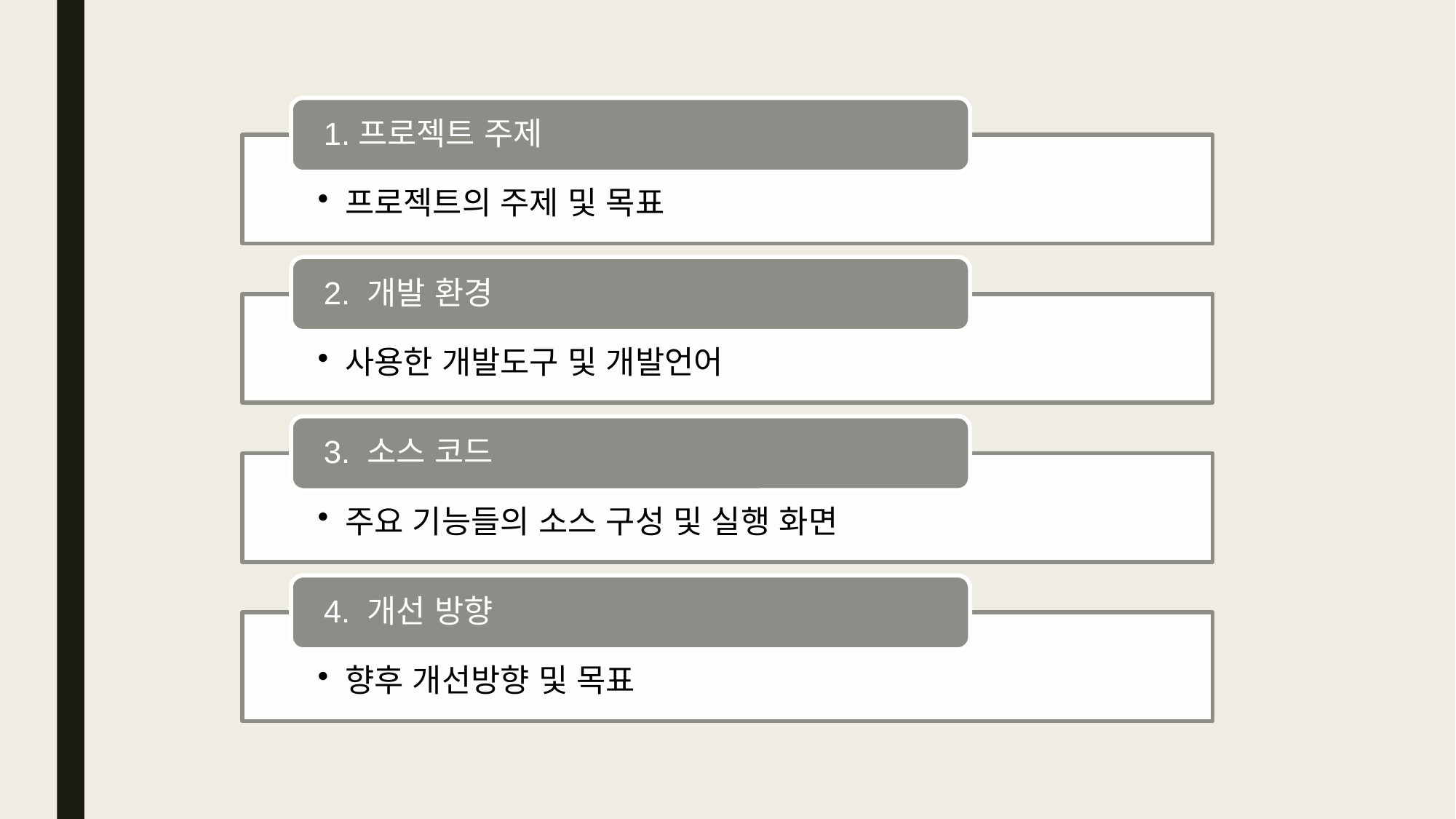

프로젝트의 주제 및 목표
1.프로젝트 주제
사용한 개발도구 및 개발언어
2. 개발 환경
주요 기능들의 소스 구성 및 실행 화면
3. 소스 코드
향후 개선방향 및 목표
4. 개선 방향